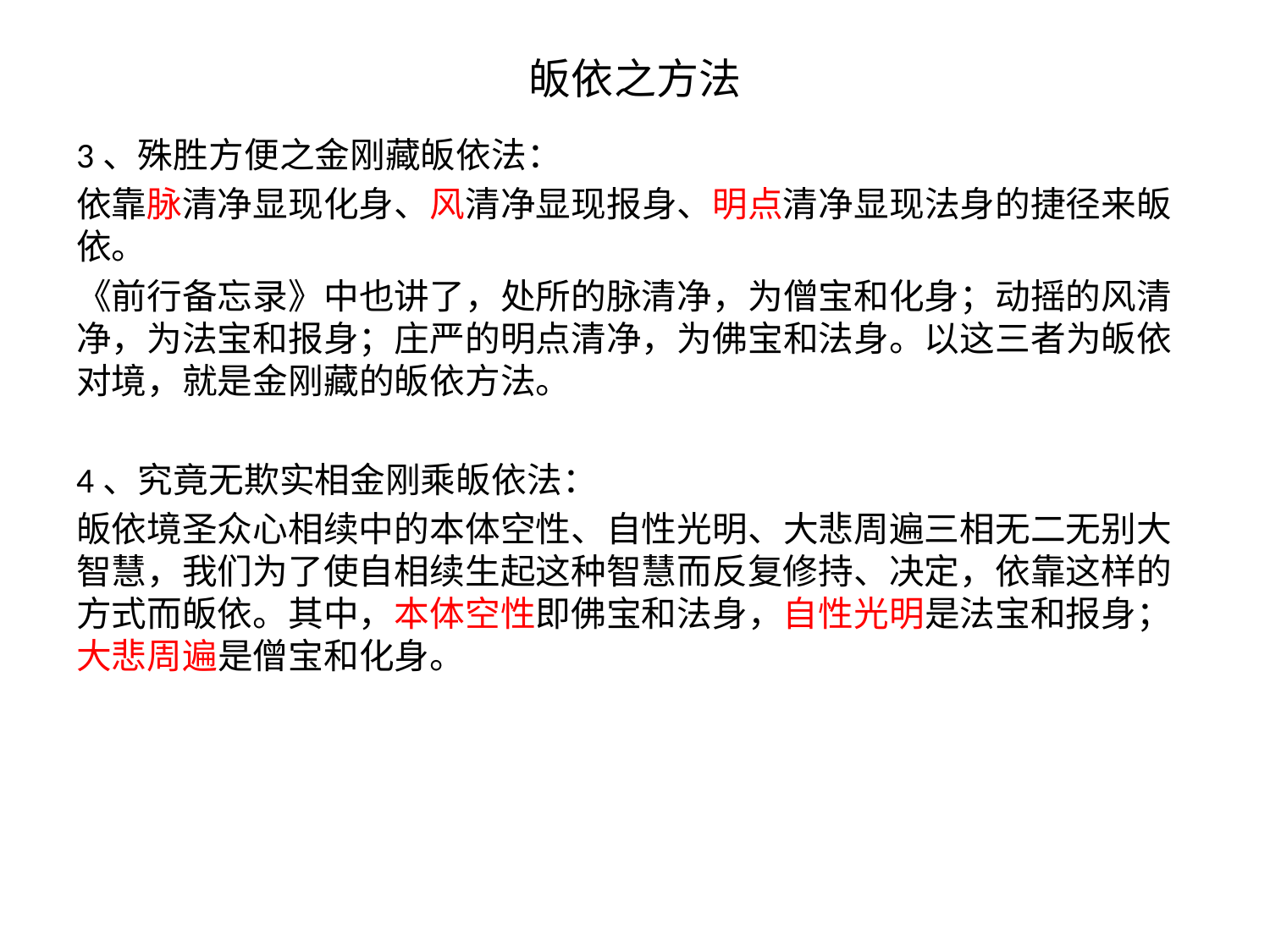

# 皈依之方法
3、殊胜方便之金刚藏皈依法：
依靠脉清净显现化身、风清净显现报身、明点清净显现法身的捷径来皈依。
《前行备忘录》中也讲了，处所的脉清净，为僧宝和化身；动摇的风清净，为法宝和报身；庄严的明点清净，为佛宝和法身。以这三者为皈依对境，就是金刚藏的皈依方法。

4、究竟无欺实相金刚乘皈依法：
皈依境圣众心相续中的本体空性、自性光明、大悲周遍三相无二无别大智慧，我们为了使自相续生起这种智慧而反复修持、决定，依靠这样的方式而皈依。其中，本体空性即佛宝和法身，自性光明是法宝和报身；大悲周遍是僧宝和化身。